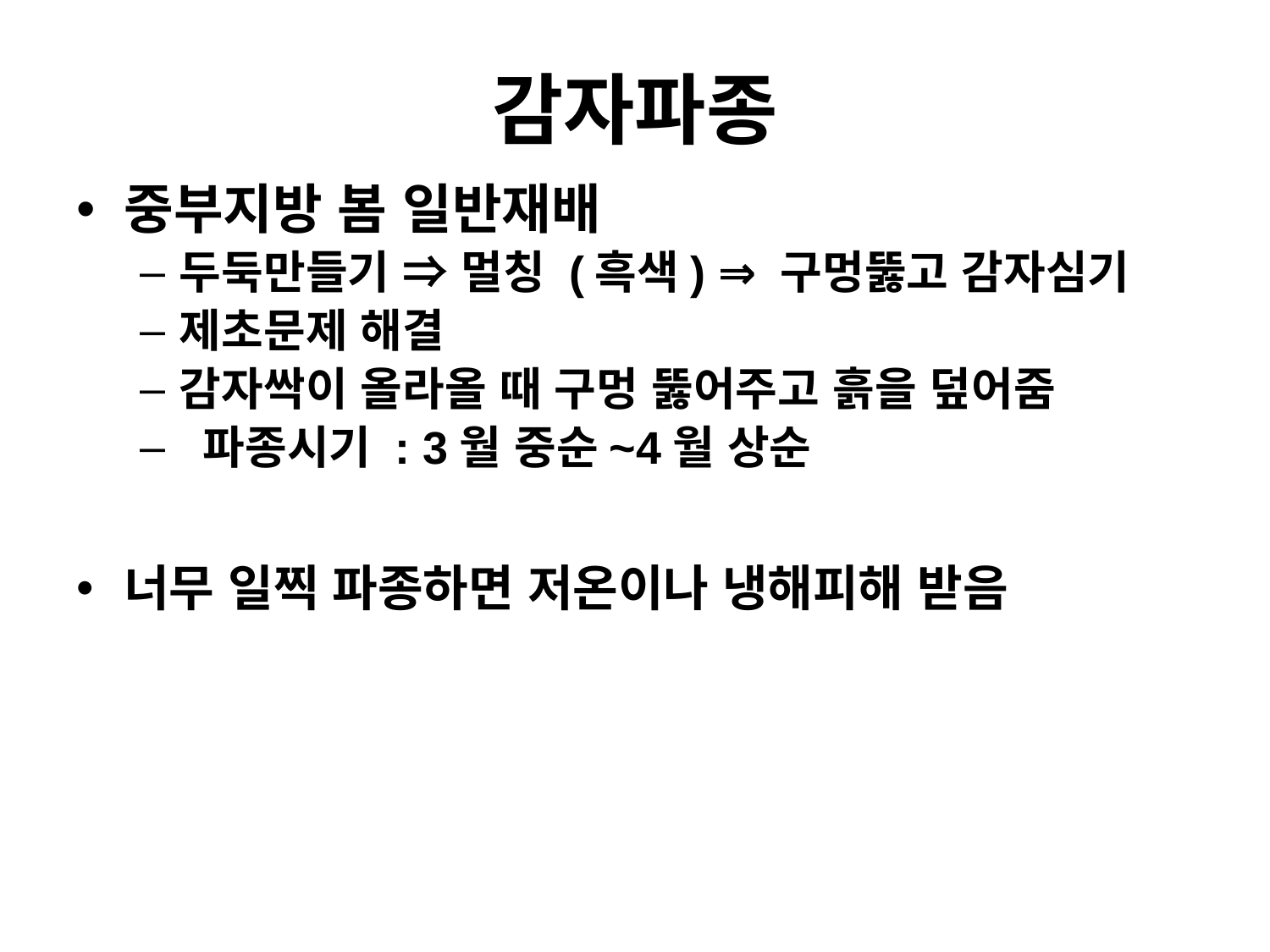

# 감자파종
중부지방 봄 일반재배
두둑만들기 ⇒ 멀칭 (흑색) ⇒ 구멍뚫고 감자심기
제초문제 해결
감자싹이 올라올 때 구멍 뚫어주고 흙을 덮어줌
 파종시기 : 3월 중순~4월 상순

너무 일찍 파종하면 저온이나 냉해피해 받음